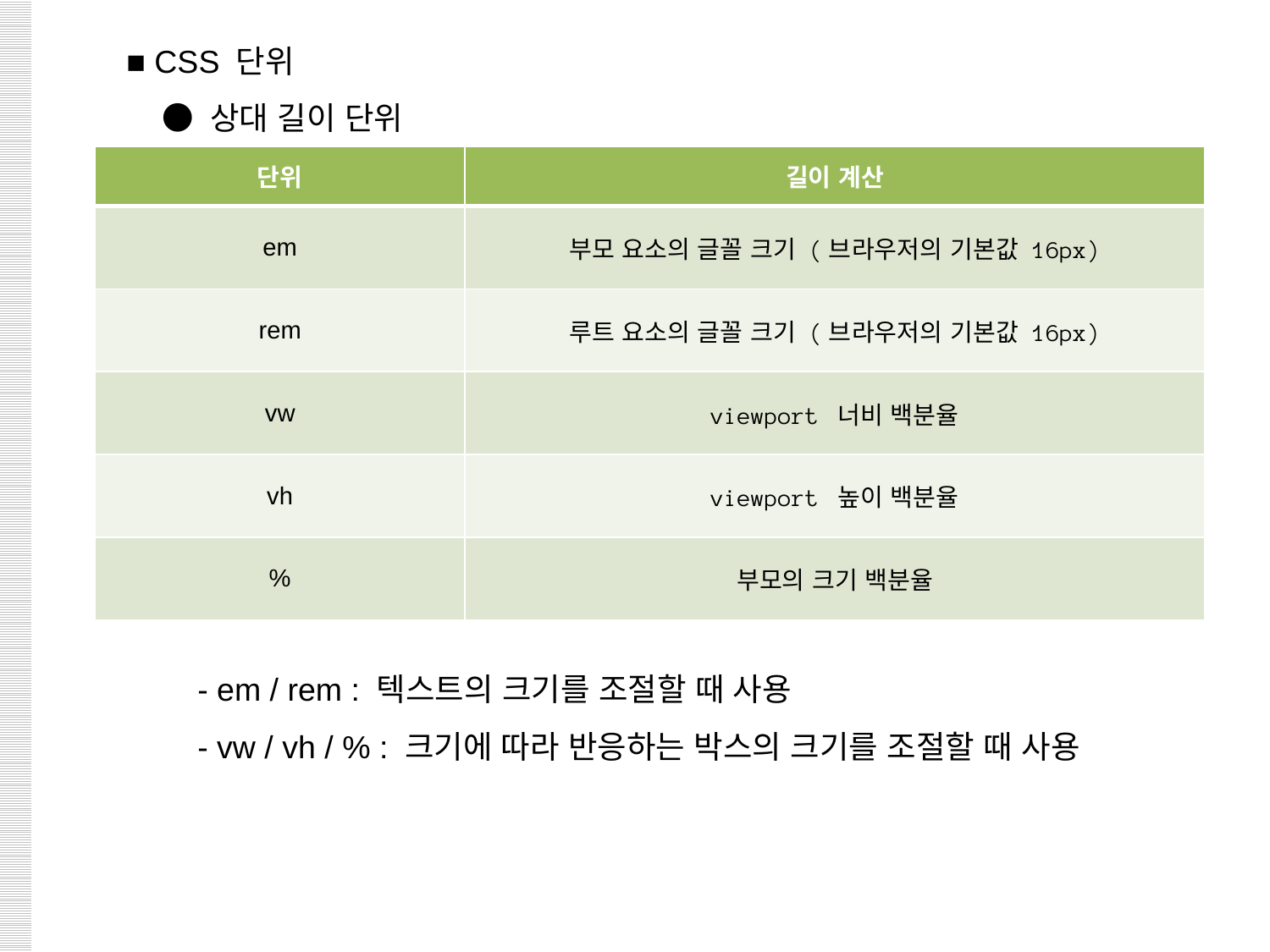

■ CSS 단위
    ● 상대 길이 단위

        - em / rem : 텍스트의 크기를 조절할 때 사용
        - vw / vh / % : 크기에 따라 반응하는 박스의 크기를 조절할 때 사용
| 단위 | 길이 계산 |
| --- | --- |
| em | 부모 요소의 글꼴 크기 (브라우저의 기본값 16px) |
| rem | 루트 요소의 글꼴 크기 (브라우저의 기본값 16px) |
| vw | viewport 너비 백분율 |
| vh | viewport 높이 백분율 |
| % | 부모의 크기 백분율 |